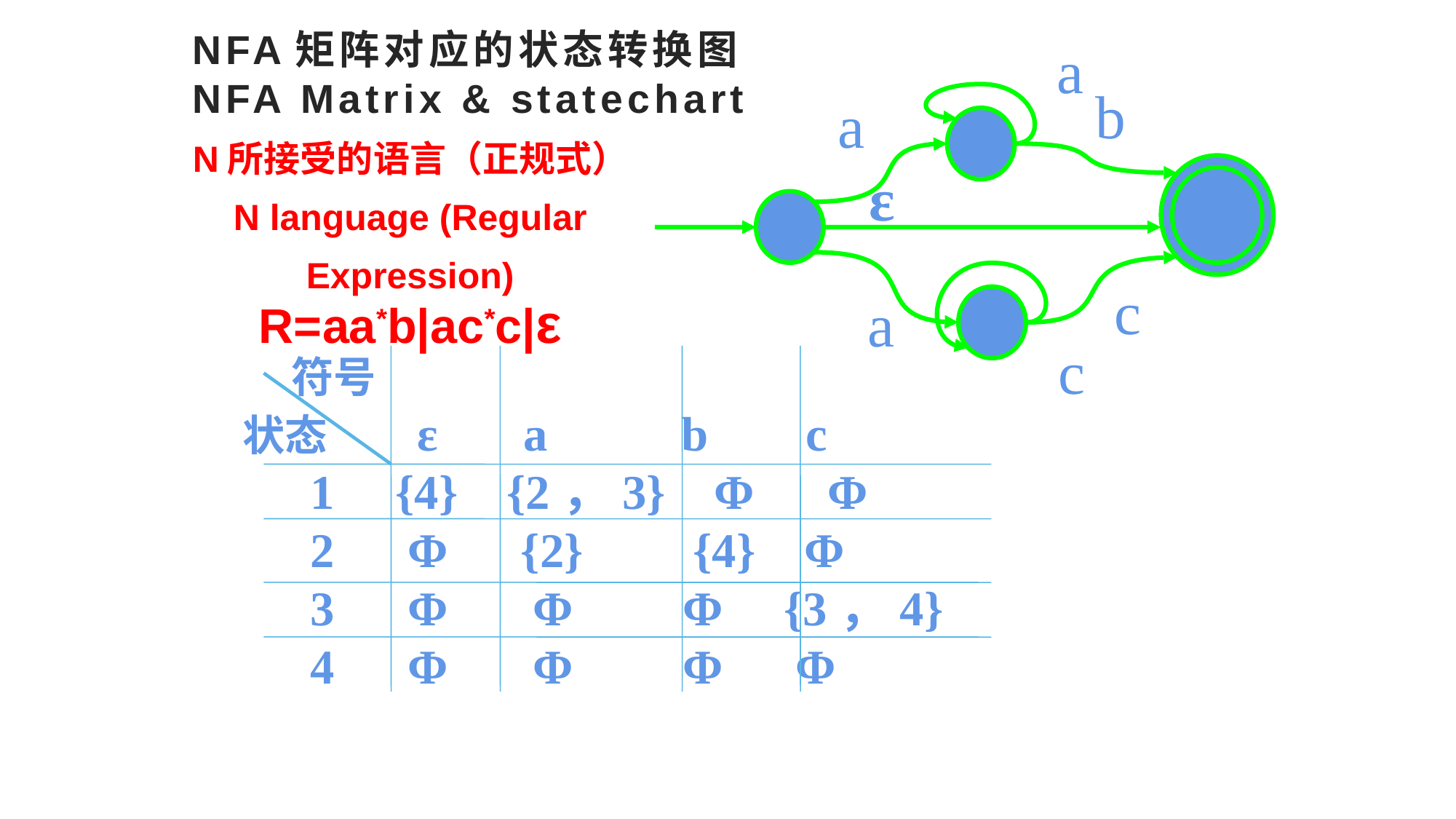

# NFA矩阵对应的状态转换图 NFA Matrix & statechart
a
b
a
2
ε

4
1

c
a
3
c
N所接受的语言（正规式）
N language (Regular Expression)
R=aa*b|ac*c|ε
      符号
  状态            ε       a           b        c
        1     {4}    {2，3}    Φ      Φ
        2      Φ      {2}         {4}    Φ
        3      Φ       Φ         Φ     {3，4}
        4      Φ       Φ         Φ      Φ

37